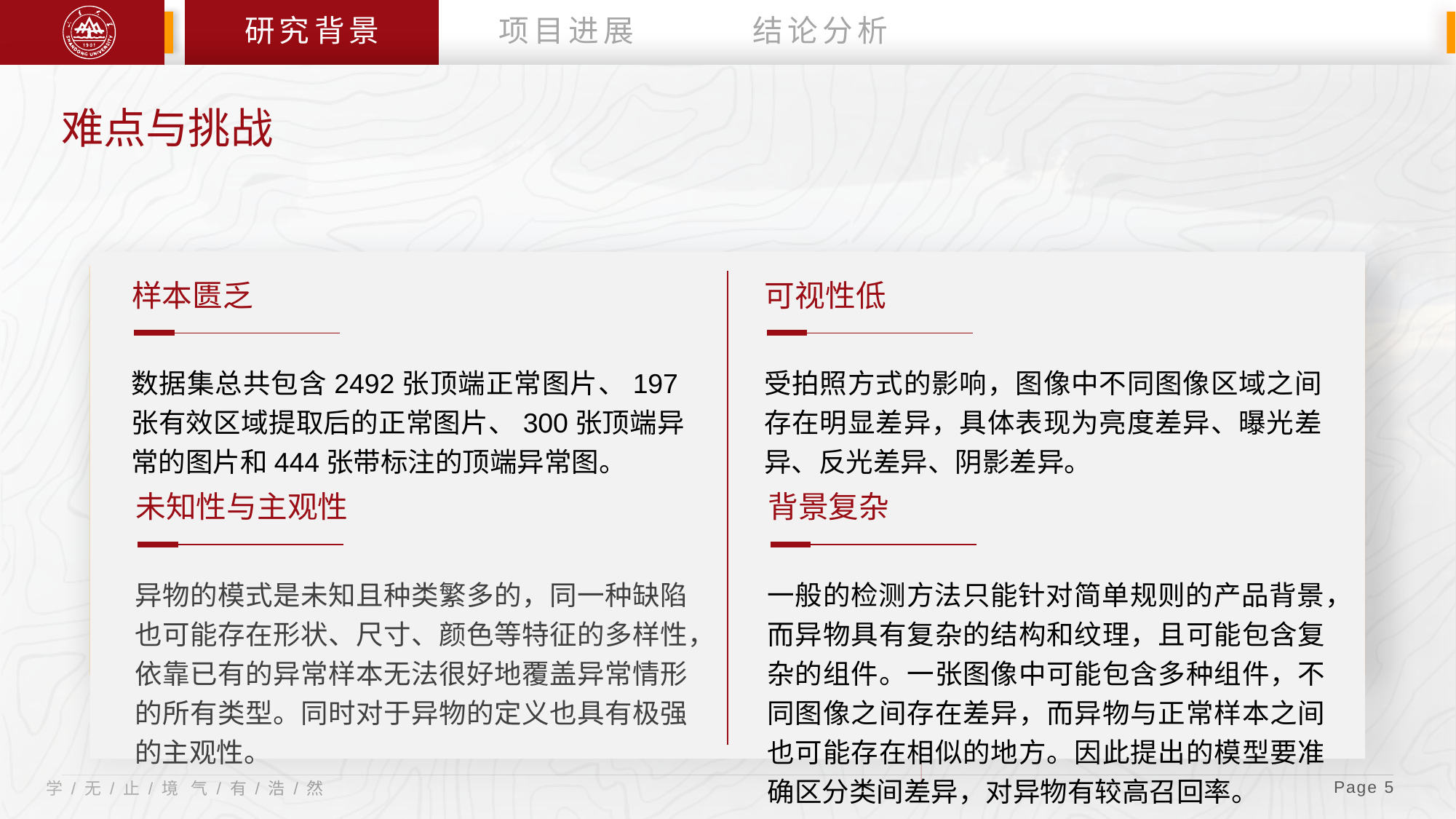

研究背景
项目进展
结论分析
难点与挑战

样本匮乏
可视性低
数据集总共包含2492张顶端正常图片、197张有效区域提取后的正常图片、300张顶端异常的图片和444张带标注的顶端异常图。
受拍照方式的影响，图像中不同图像区域之间存在明显差异，具体表现为亮度差异、曝光差异、反光差异、阴影差异。
未知性与主观性
背景复杂
异物的模式是未知且种类繁多的，同一种缺陷也可能存在形状、尺寸、颜色等特征的多样性，依靠已有的异常样本无法很好地覆盖异常情形的所有类型。同时对于异物的定义也具有极强的主观性。
一般的检测方法只能针对简单规则的产品背景，而异物具有复杂的结构和纹理，且可能包含复杂的组件。一张图像中可能包含多种组件，不同图像之间存在差异，而异物与正常样本之间也可能存在相似的地方。因此提出的模型要准确区分类间差异，对异物有较高召回率。
  Page 5